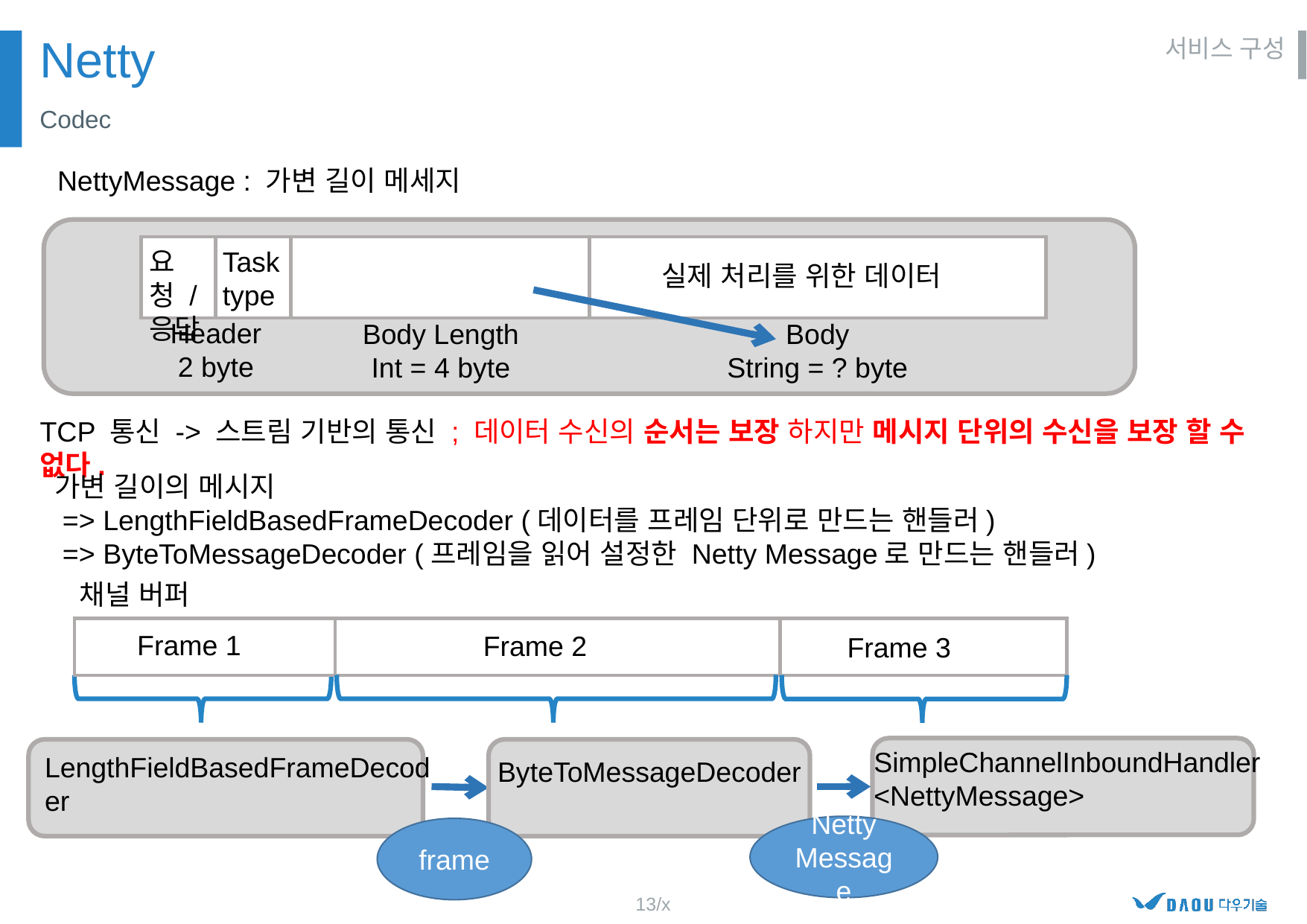

Netty
서비스 구성
Codec
NettyMessage : 가변 길이 메세지

c

요청 /응답
Task
type
실제 처리를 위한 데이터
Header
2 byte
Body Length
Int = 4 byte
Body
String = ? byte
TCP 통신 -> 스트림 기반의 통신 ; 데이터 수신의 순서는 보장 하지만 메시지 단위의 수신을 보장 할 수 없다.
가변 길이의 메시지
 => LengthFieldBasedFrameDecoder (데이터를 프레임 단위로 만드는 핸들러)
 => ByteToMessageDecoder (프레임을 읽어 설정한 Netty Message로 만드는 핸들러)

채널 버퍼

Frame 1
Frame 2
Frame 3

ByteToMessageDecoder
SimpleChannelInboundHandler
<NettyMessage>
LengthFieldBasedFrameDecoder
Netty
Message
frame